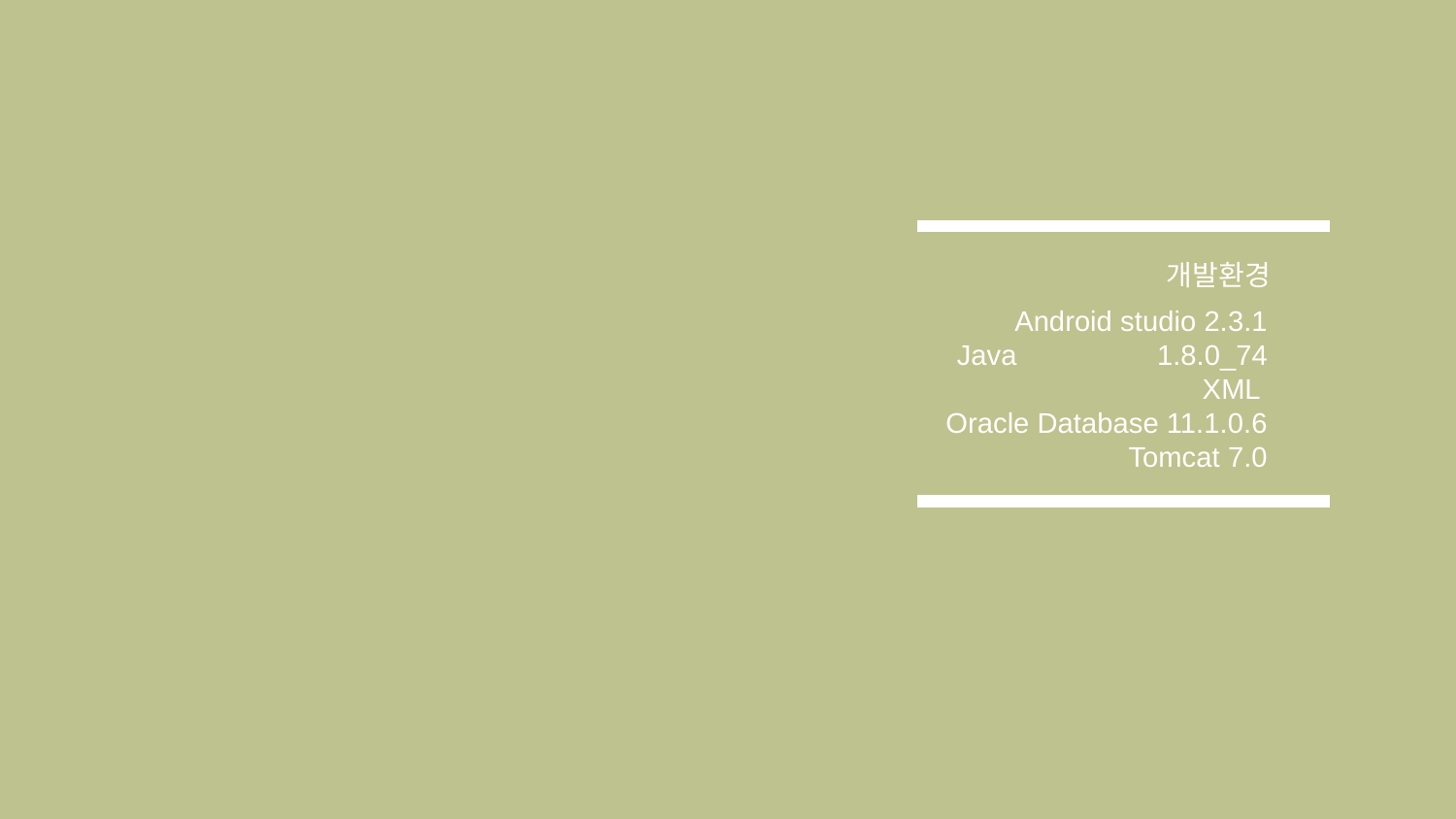

# 개발환경
Android studio 2.3.1
Java 	1.8.0_74
XML
Oracle Database 11.1.0.6
Tomcat 7.0